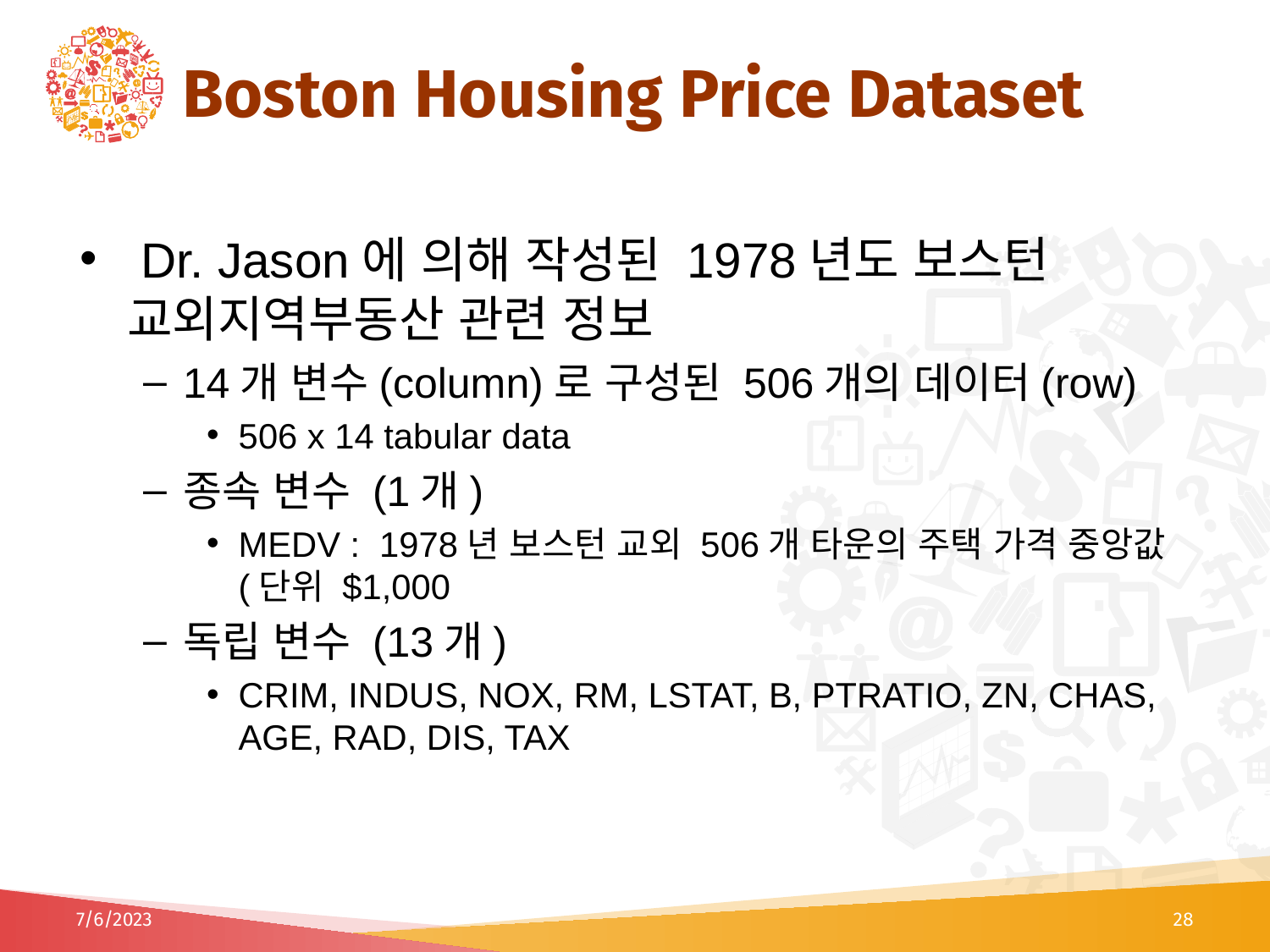

# Boston Housing Price Dataset
 Dr. Jason에 의해 작성된 1978년도 보스턴 교외지역부동산 관련 정보
14개 변수(column)로 구성된 506개의 데이터(row)
506 x 14 tabular data
종속 변수 (1개)
MEDV :  1978년 보스턴 교외 506개 타운의 주택 가격 중앙값(단위 $1,000
독립 변수 (13개)
CRIM, INDUS, NOX, RM, LSTAT, B, PTRATIO, ZN, CHAS, AGE, RAD, DIS, TAX

7/6/2023
28